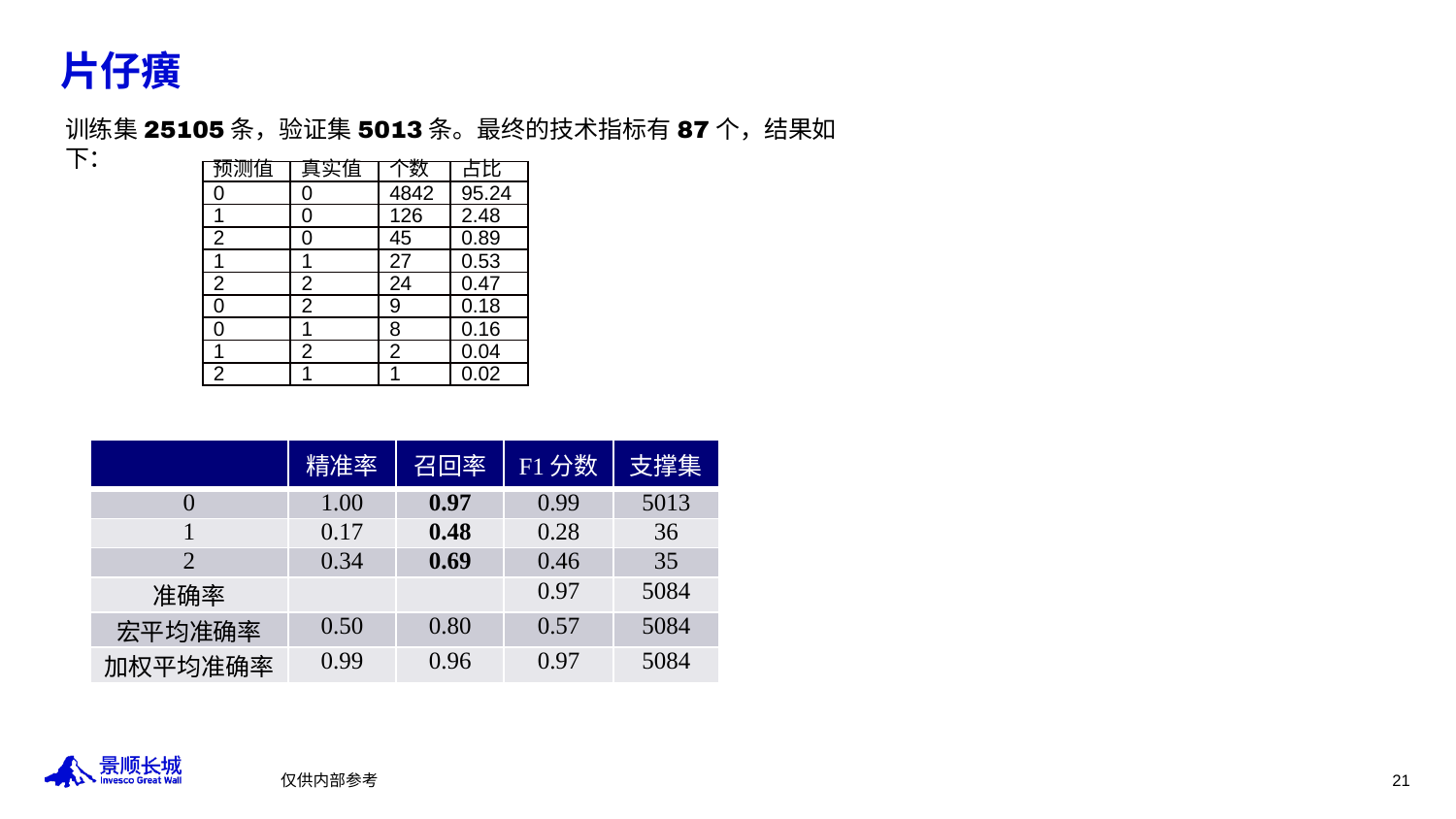

片仔癀
训练集25105条，验证集5013条。最终的技术指标有87个，结果如下：
| 预测值 | 真实值 | 个数 | 占比 |
| --- | --- | --- | --- |
| 0 | 0 | 4842 | 95.24 |
| 1 | 0 | 126 | 2.48 |
| 2 | 0 | 45 | 0.89 |
| 1 | 1 | 27 | 0.53 |
| 2 | 2 | 24 | 0.47 |
| 0 | 2 | 9 | 0.18 |
| 0 | 1 | 8 | 0.16 |
| 1 | 2 | 2 | 0.04 |
| 2 | 1 | 1 | 0.02 |
|  | 精准率 | 召回率 | F1分数 | 支撑集 |
| --- | --- | --- | --- | --- |
| 0 | 1.00 | 0.97 | 0.99 | 5013 |
| 1 | 0.17 | 0.48 | 0.28 | 36 |
| 2 | 0.34 | 0.69 | 0.46 | 35 |
| 准确率 |  |  | 0.97 | 5084 |
| 宏平均准确率 | 0.50 | 0.80 | 0.57 | 5084 |
| 加权平均准确率 | 0.99 | 0.96 | 0.97 | 5084 |
仅供内部参考
21